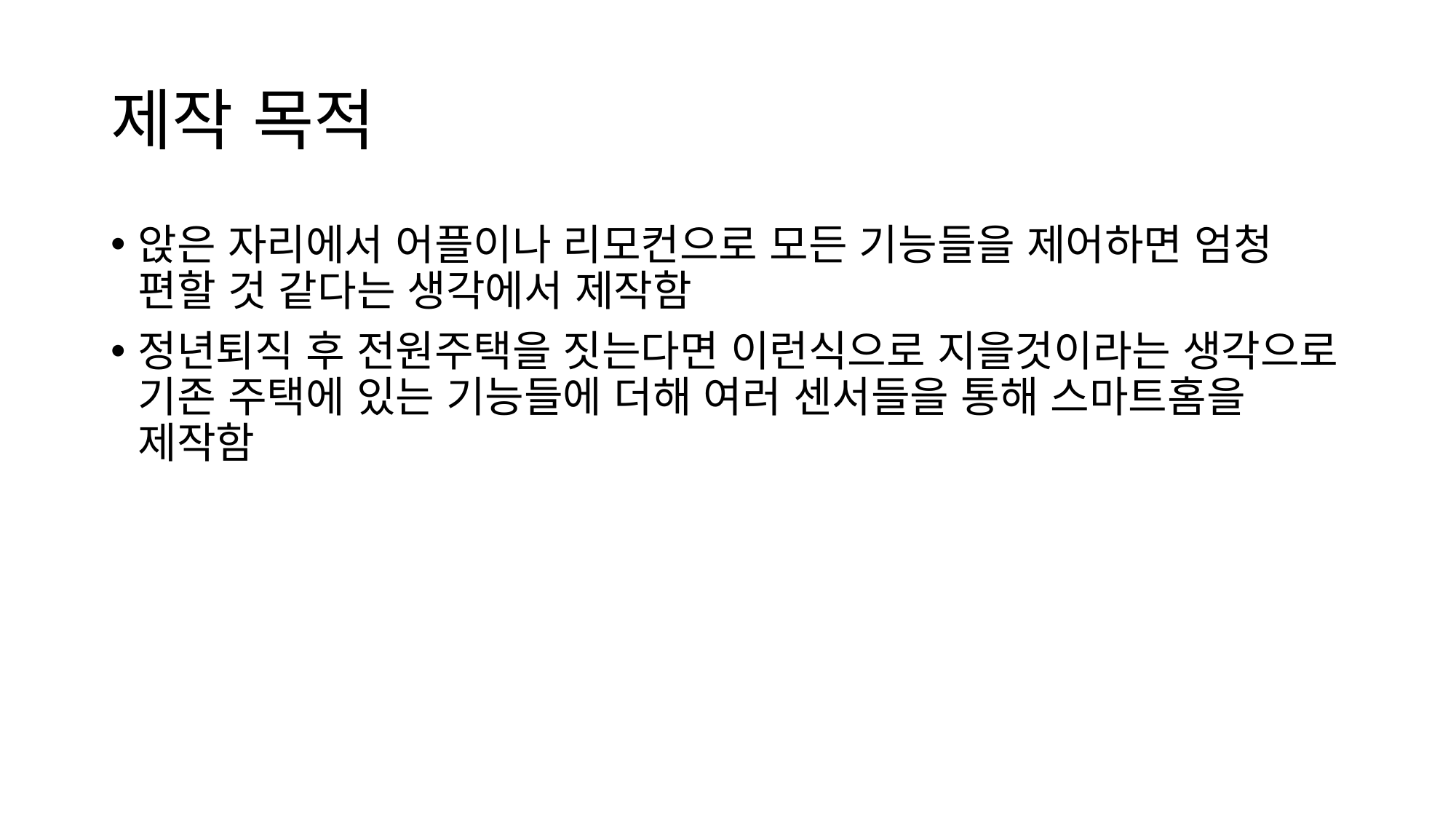

# 제작 목적
앉은 자리에서 어플이나 리모컨으로 모든 기능들을 제어하면 엄청 편할 것 같다는 생각에서 제작함
정년퇴직 후 전원주택을 짓는다면 이런식으로 지을것이라는 생각으로 기존 주택에 있는 기능들에 더해 여러 센서들을 통해 스마트홈을 제작함